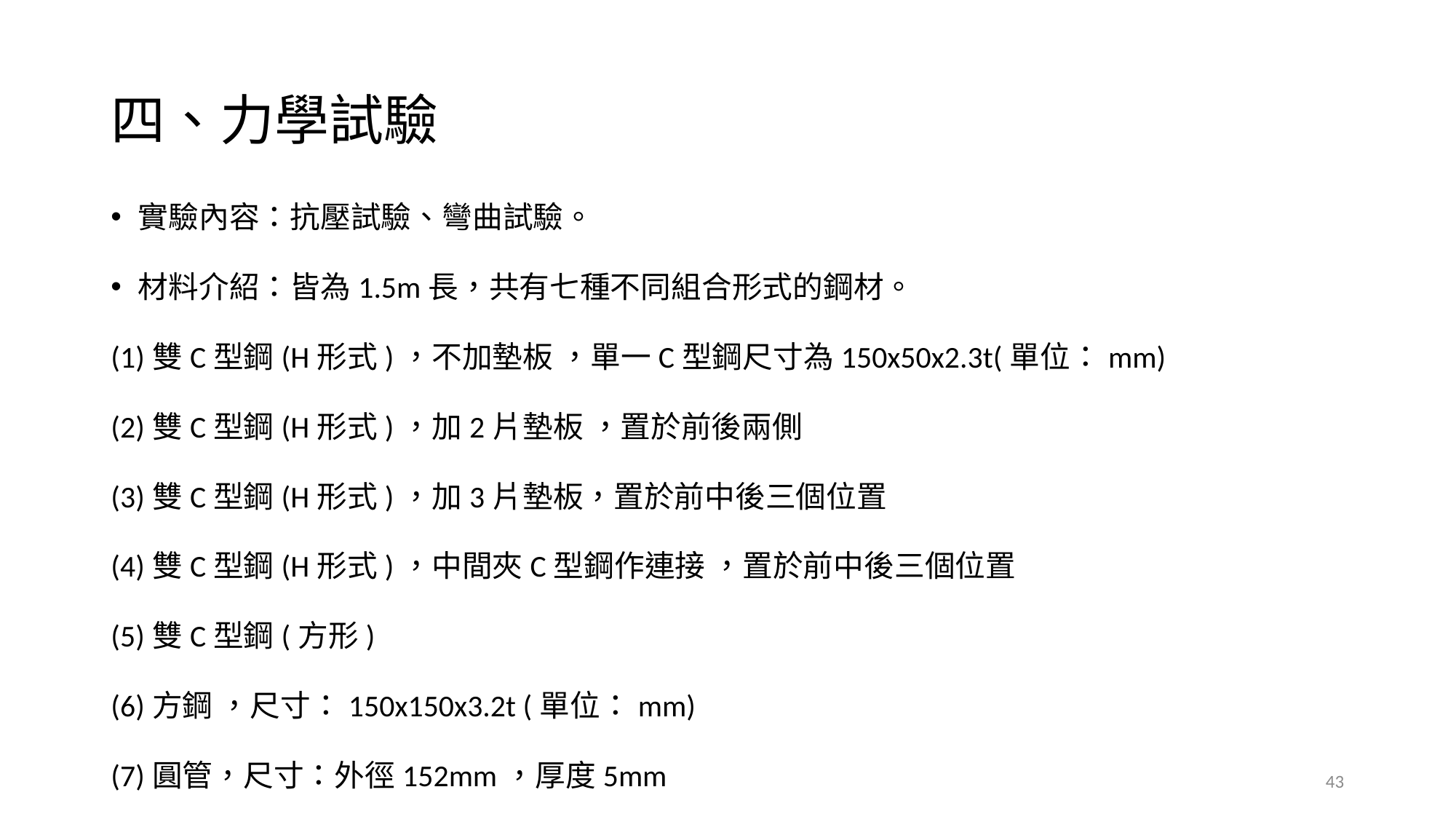

# 四、力學試驗
實驗內容：抗壓試驗、彎曲試驗。
材料介紹：皆為1.5m長，共有七種不同組合形式的鋼材。
(1)雙C型鋼(H形式)，不加墊板 ，單一C型鋼尺寸為150x50x2.3t(單位：mm)
(2)雙C型鋼(H形式)，加2片墊板 ，置於前後兩側
(3)雙C型鋼(H形式)，加3片墊板，置於前中後三個位置
(4)雙C型鋼(H形式)，中間夾C型鋼作連接 ，置於前中後三個位置
(5)雙C型鋼(方形)
(6)方鋼 ，尺寸：150x150x3.2t (單位：mm)
(7)圓管，尺寸：外徑152mm，厚度5mm
43